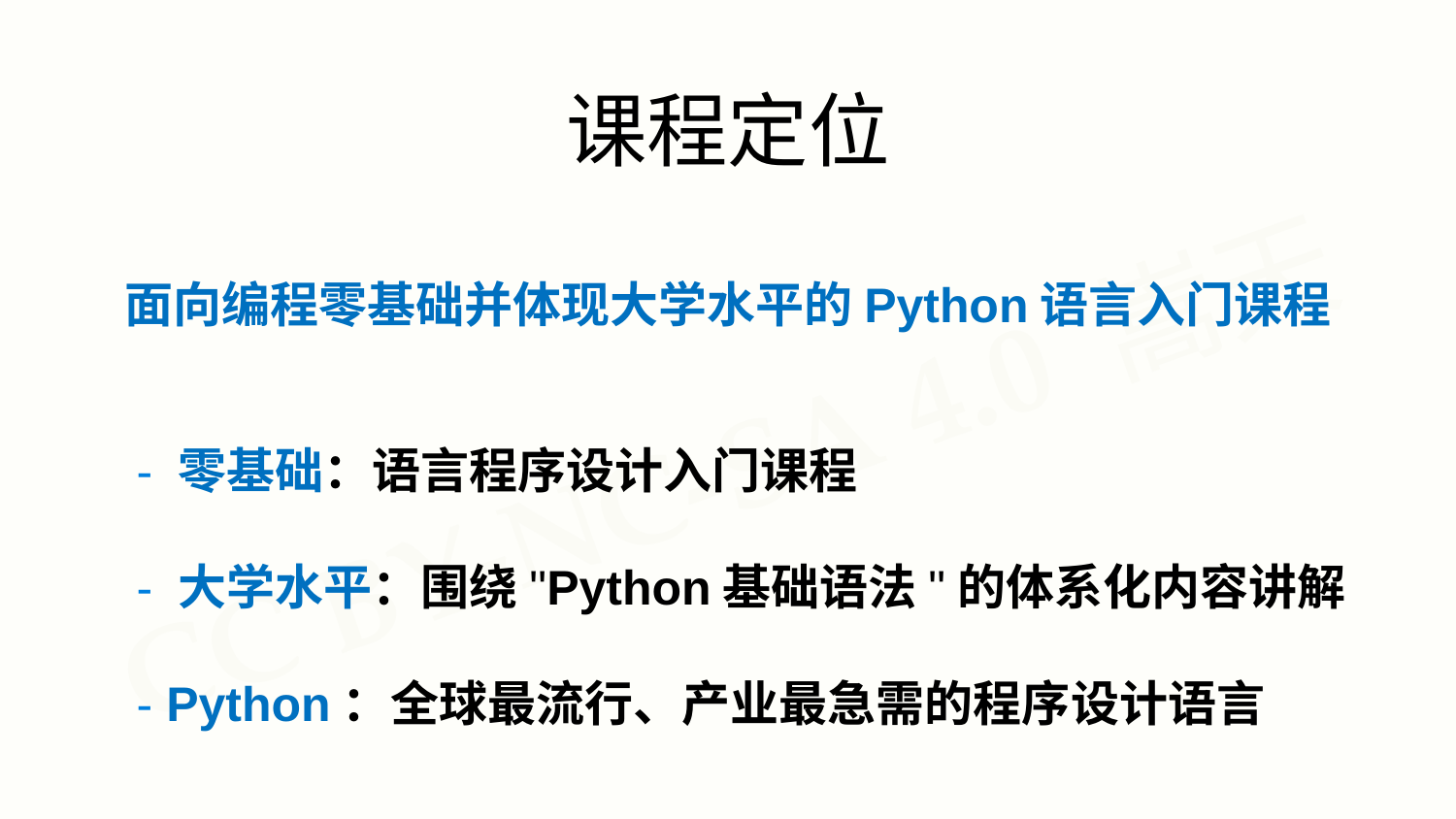

课程定位
面向编程零基础并体现大学水平的Python语言入门课程
         - 零基础：语言程序设计入门课程
         - 大学水平：围绕"Python基础语法"的体系化内容讲解
         - Python：全球最流行、产业最急需的程序设计语言